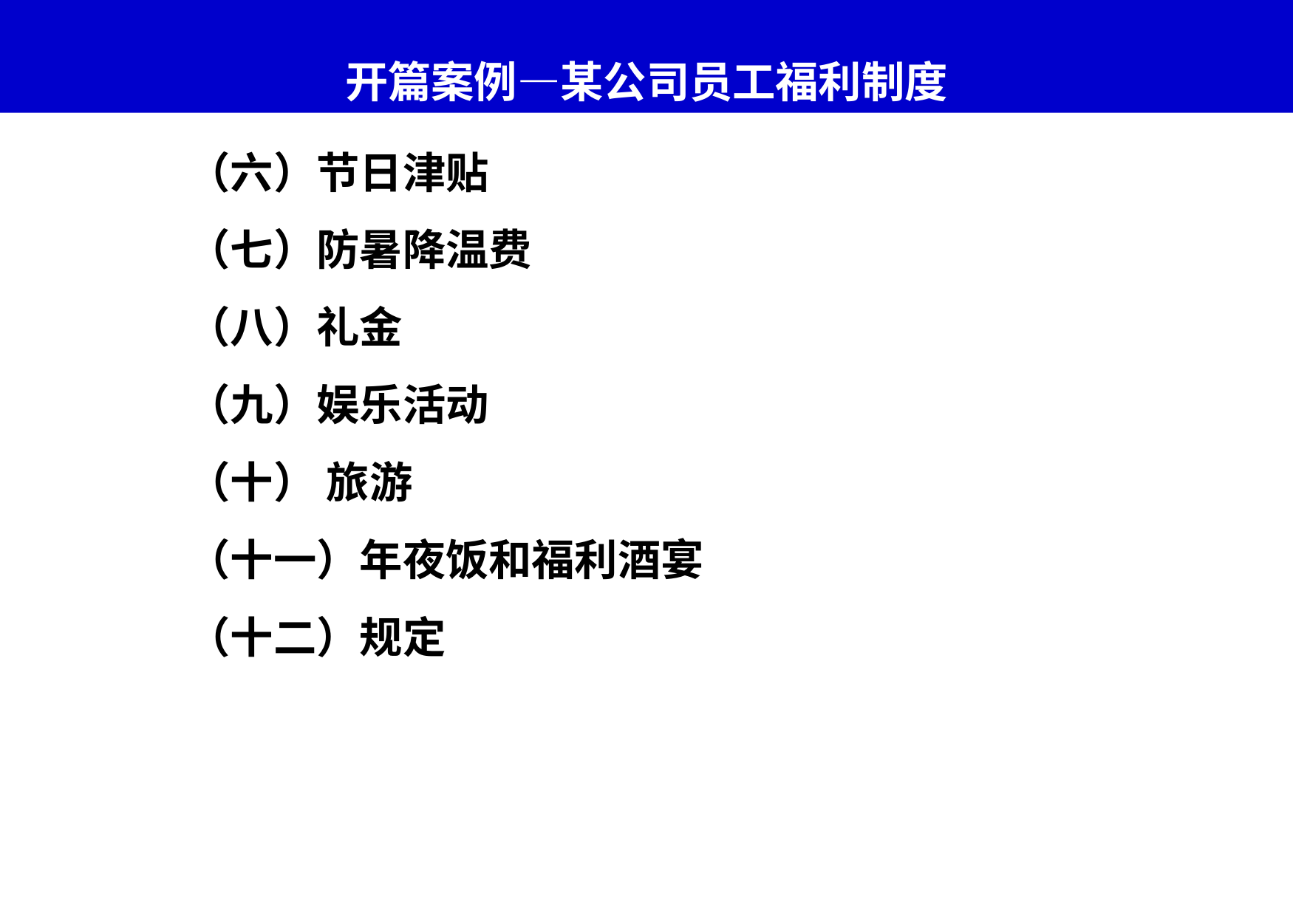

# 开篇案例—某公司员工福利制度
        （六）节日津贴
        （七）防暑降温费
        （八）礼金
        （九）娱乐活动
        （十） 旅游
        （十一）年夜饭和福利酒宴
        （十二）规定